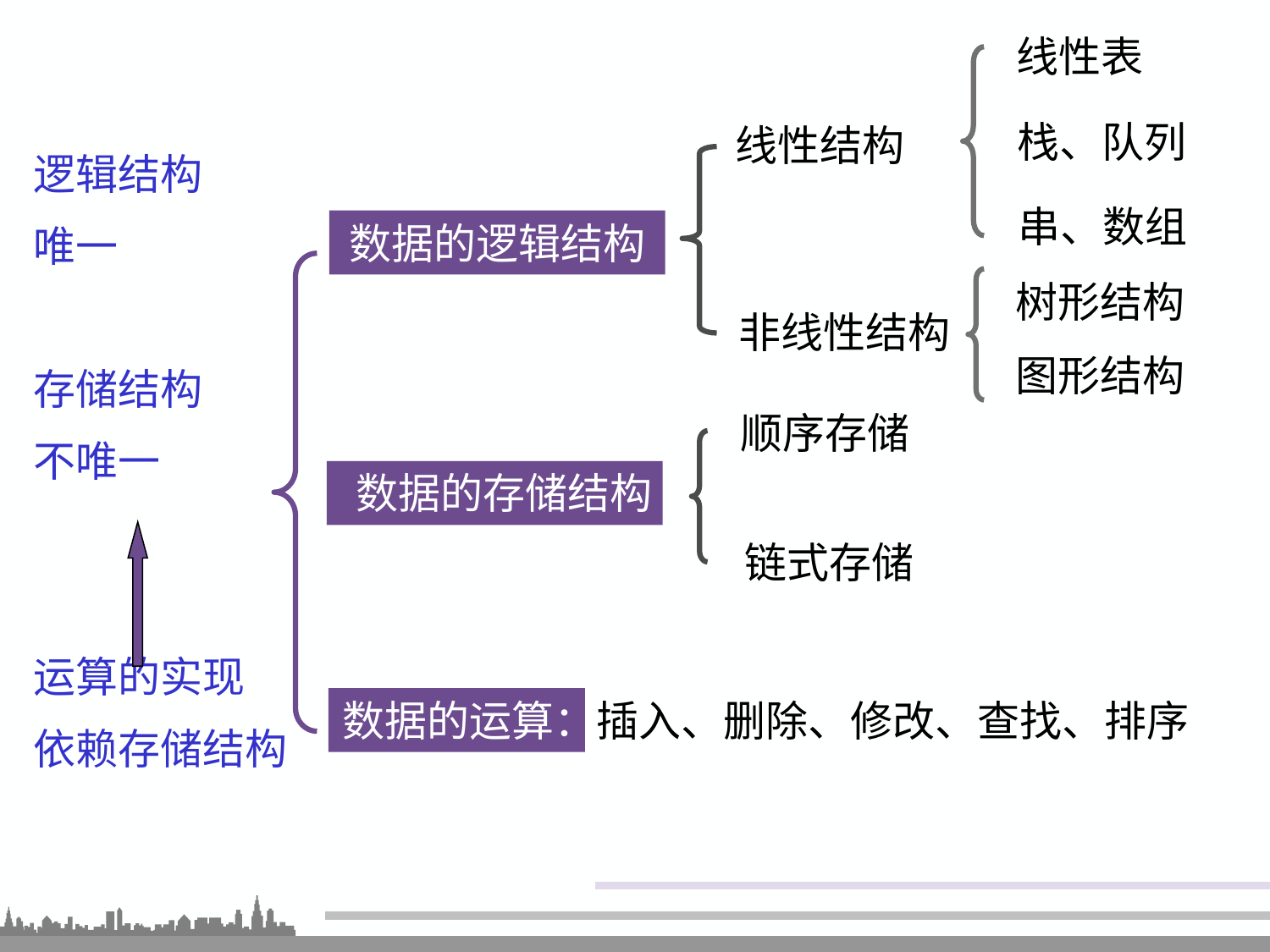

线性表

 栈、队列
 线性结构
逻辑结构
唯一

存储结构
不唯一

运算的实现
依赖存储结构

 串、数组
 数据的逻辑结构

树形结构
 非线性结构
图形结构
 顺序存储

 数据的存储结构

  链式存储

数据的运算：插入、删除、修改、查找、排序